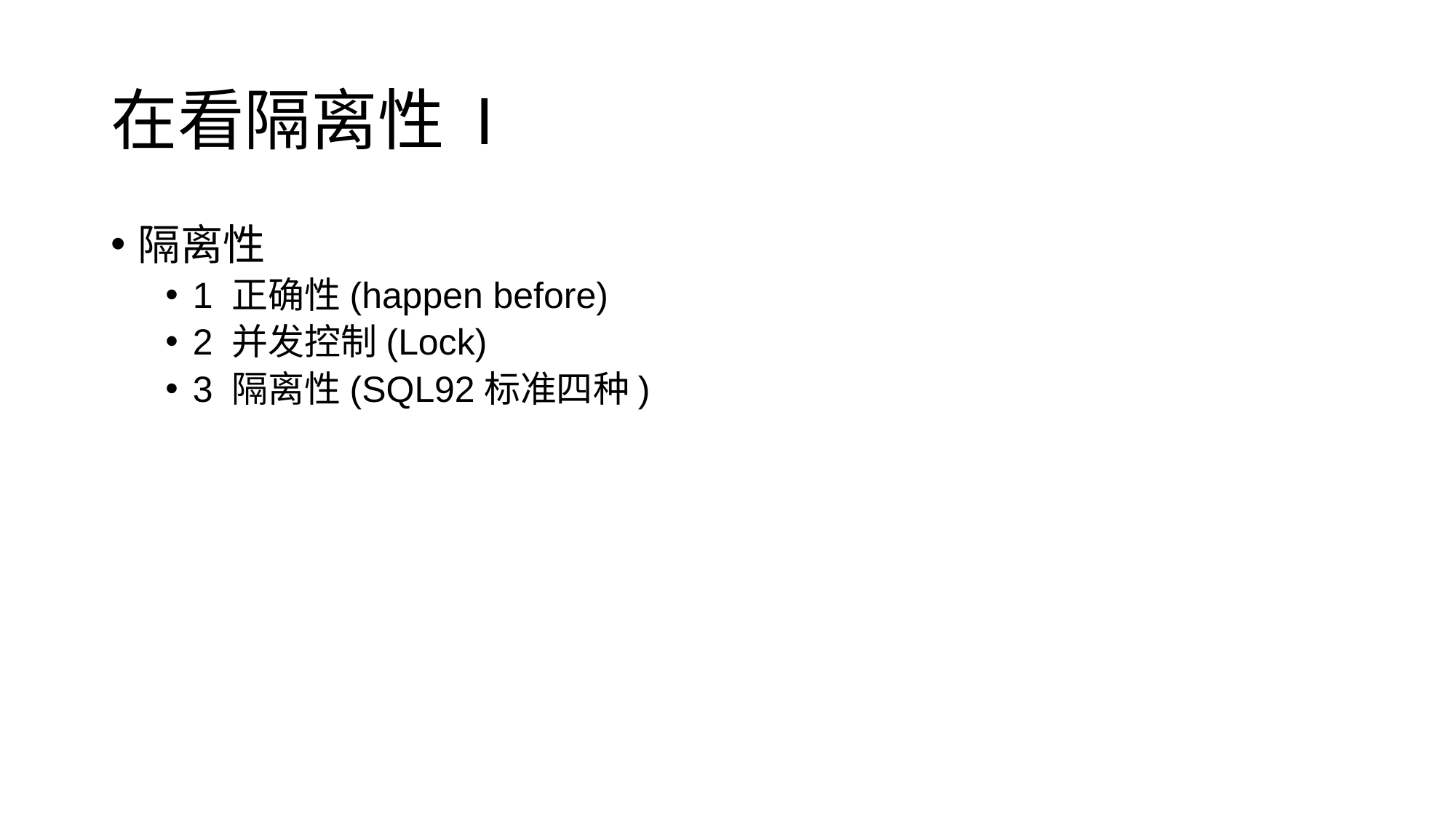

# 在看隔离性 I
隔离性
1 正确性(happen before)
2 并发控制(Lock)
3 隔离性(SQL92标准四种)